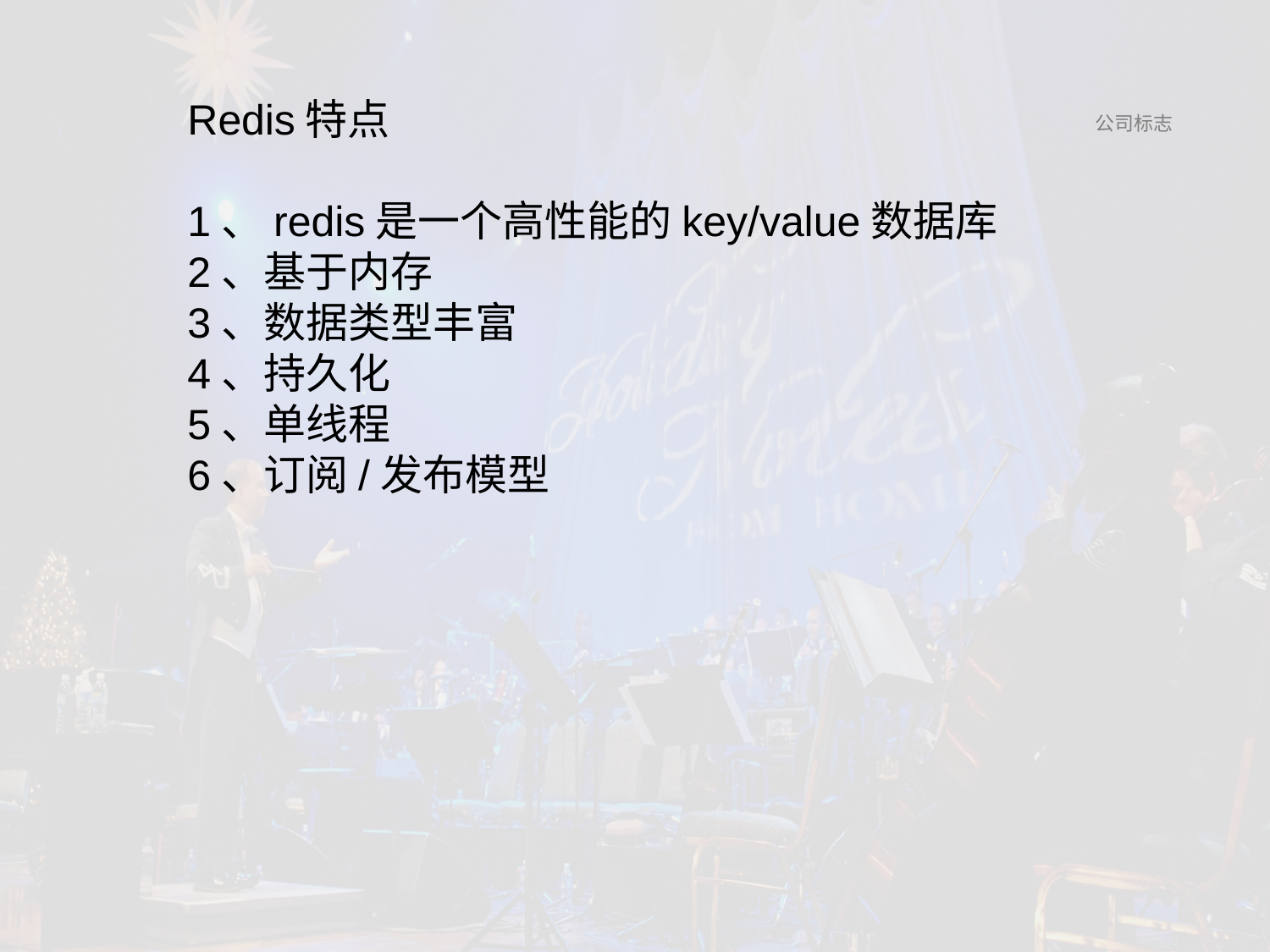

Redis特点

1、redis是一个高性能的key/value数据库
2、基于内存
3、数据类型丰富
4、持久化
5、单线程
6、订阅/发布模型